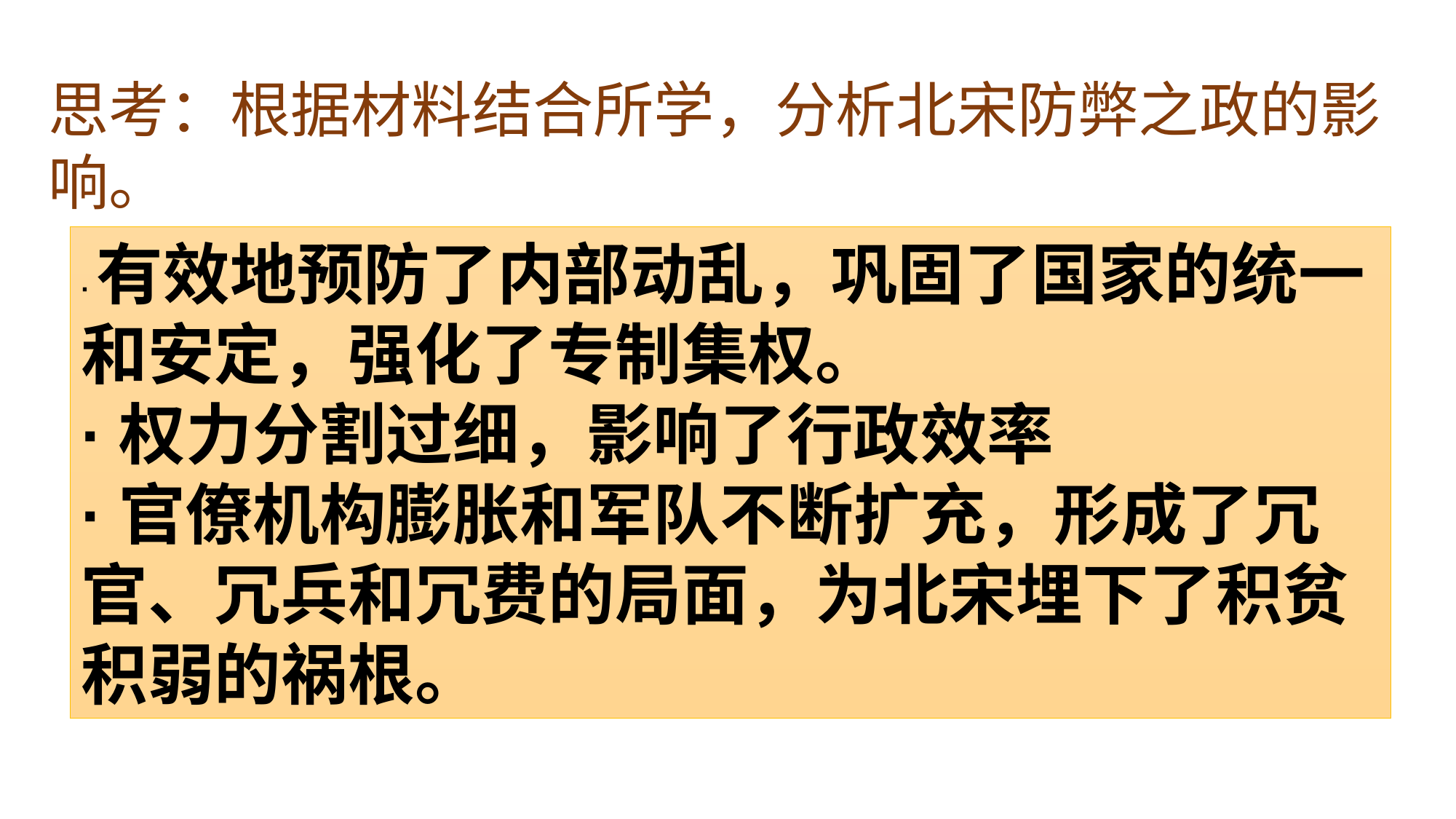

#
思考：根据材料结合所学，分析北宋防弊之政的影响。

·有效地预防了内部动乱，巩固了国家的统一和安定，强化了专制集权。
·权力分割过细，影响了行政效率
·官僚机构膨胀和军队不断扩充，形成了冗官、冗兵和冗费的局面，为北宋埋下了积贫积弱的祸根。